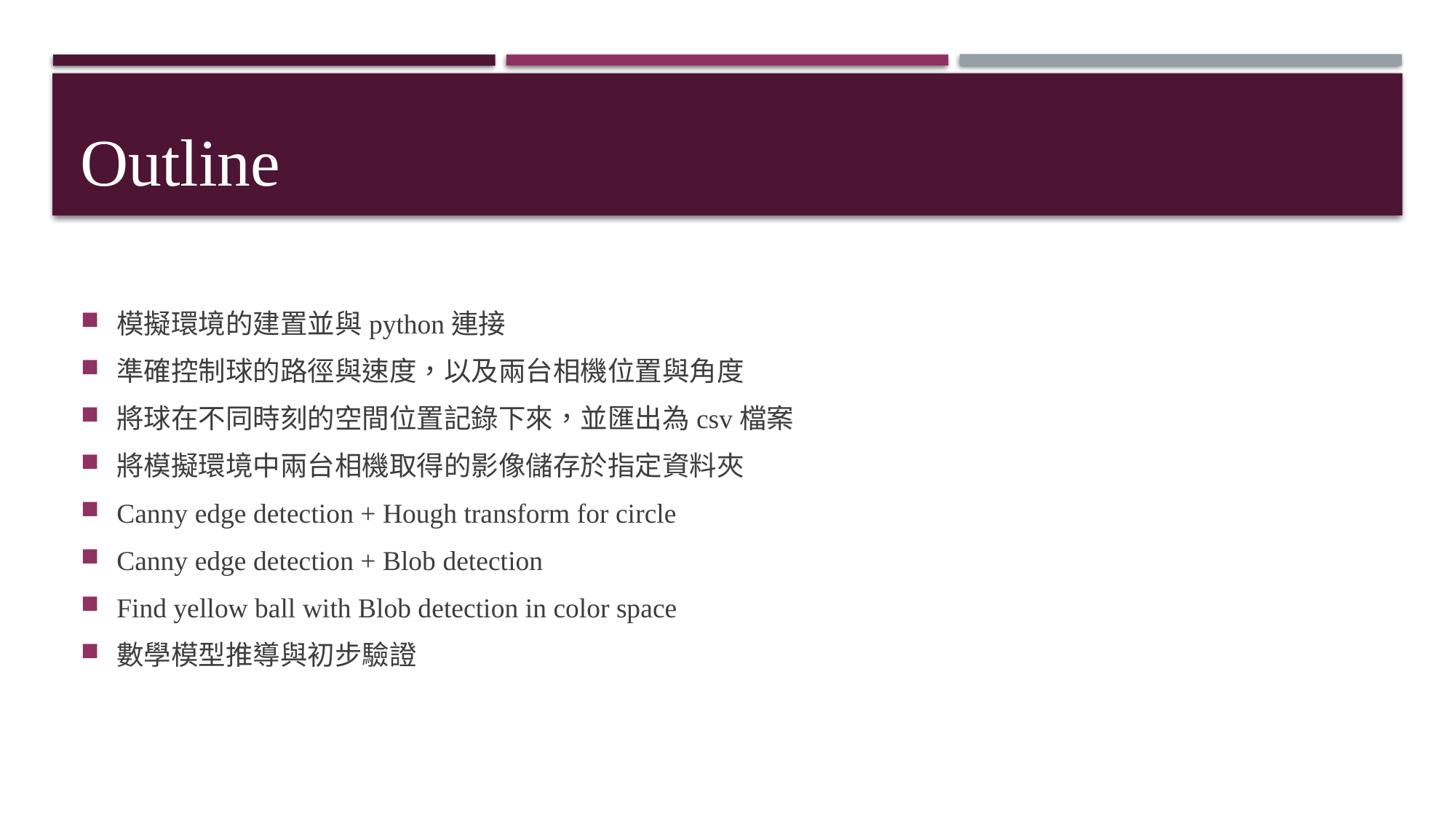

# Outline
模擬環境的建置並與python連接
準確控制球的路徑與速度，以及兩台相機位置與角度
將球在不同時刻的空間位置記錄下來，並匯出為csv檔案
將模擬環境中兩台相機取得的影像儲存於指定資料夾
Canny edge detection + Hough transform for circle
Canny edge detection + Blob detection
Find yellow ball with Blob detection in color space
數學模型推導與初步驗證